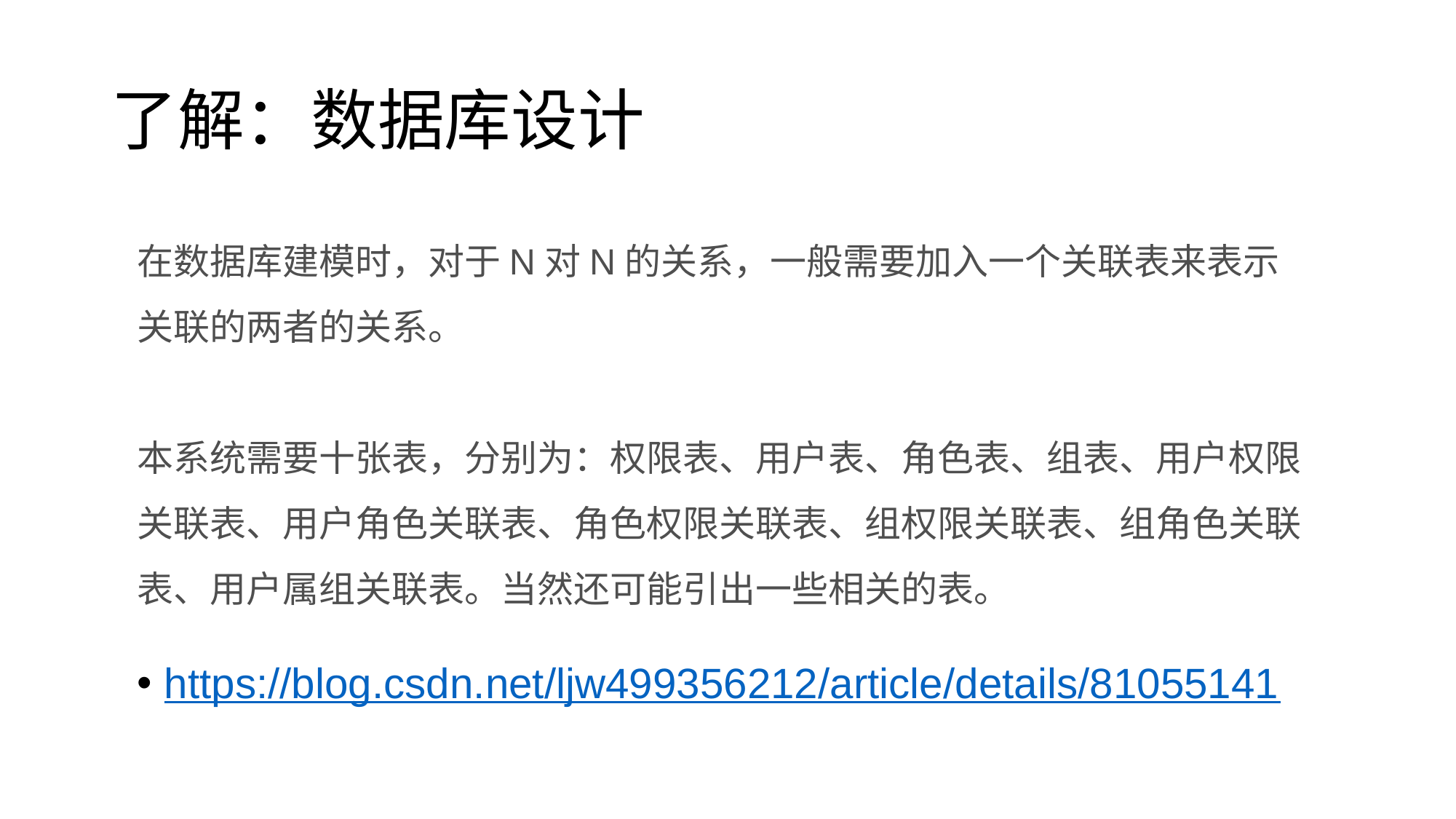

# 了解：数据库设计
在数据库建模时，对于N对N的关系，一般需要加入一个关联表来表示关联的两者的关系。

本系统需要十张表，分别为：权限表、用户表、角色表、组表、用户权限关联表、用户角色关联表、角色权限关联表、组权限关联表、组角色关联表、用户属组关联表。当然还可能引出一些相关的表。
https://blog.csdn.net/ljw499356212/article/details/81055141